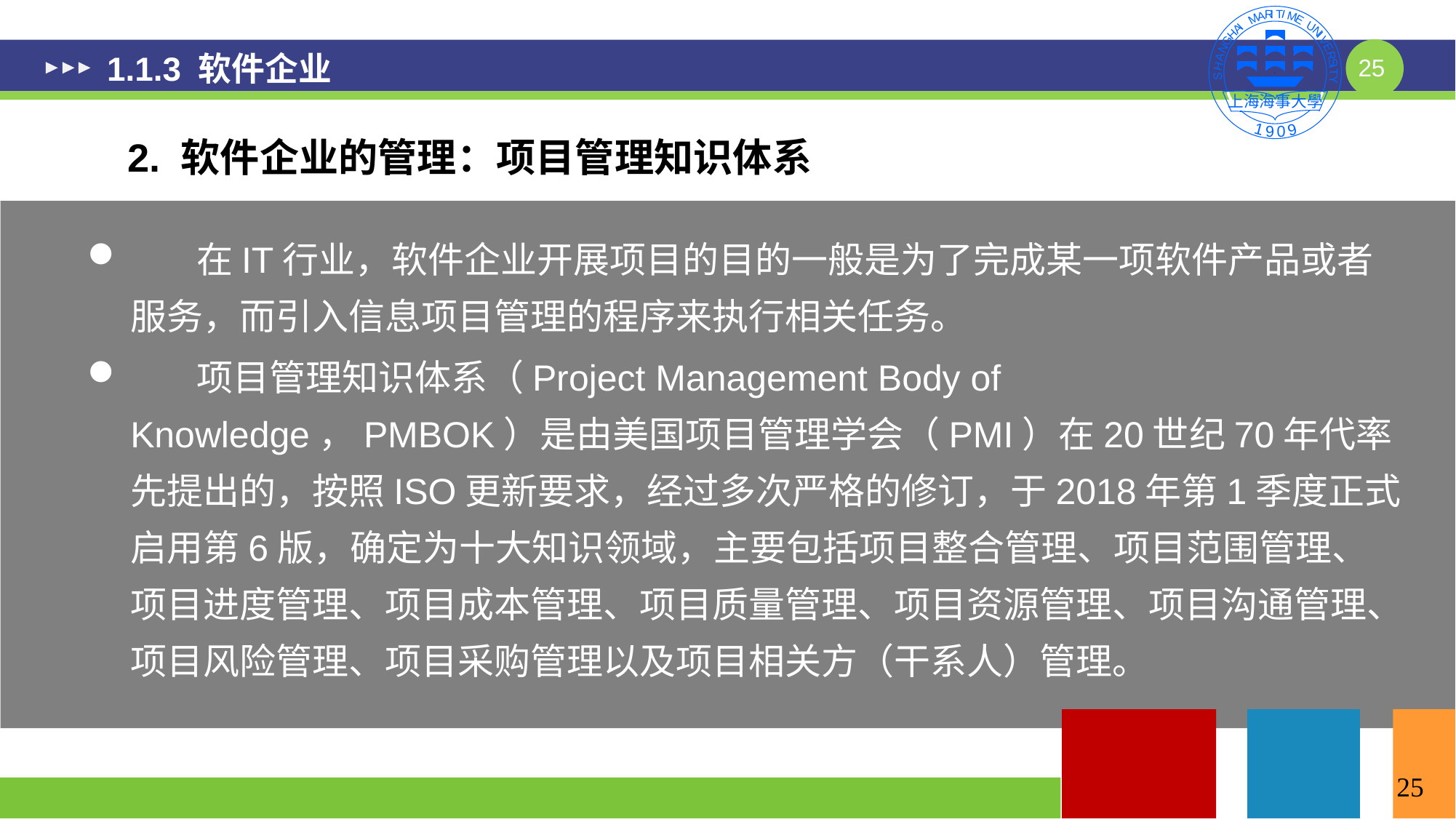

# 1.1.3 软件企业
2. 软件企业的管理：项目管理知识体系

       在IT行业，软件企业开展项目的目的一般是为了完成某一项软件产品或者服务，而引入信息项目管理的程序来执行相关任务。
       项目管理知识体系（Project Management Body of Knowledge，PMBOK）是由美国项目管理学会（PMI）在20世纪70年代率先提出的，按照ISO更新要求，经过多次严格的修订，于2018年第1季度正式启用第6版，确定为十大知识领域，主要包括项目整合管理、项目范围管理、项目进度管理、项目成本管理、项目质量管理、项目资源管理、项目沟通管理、项目风险管理、项目采购管理以及项目相关方（干系人）管理。

25

25